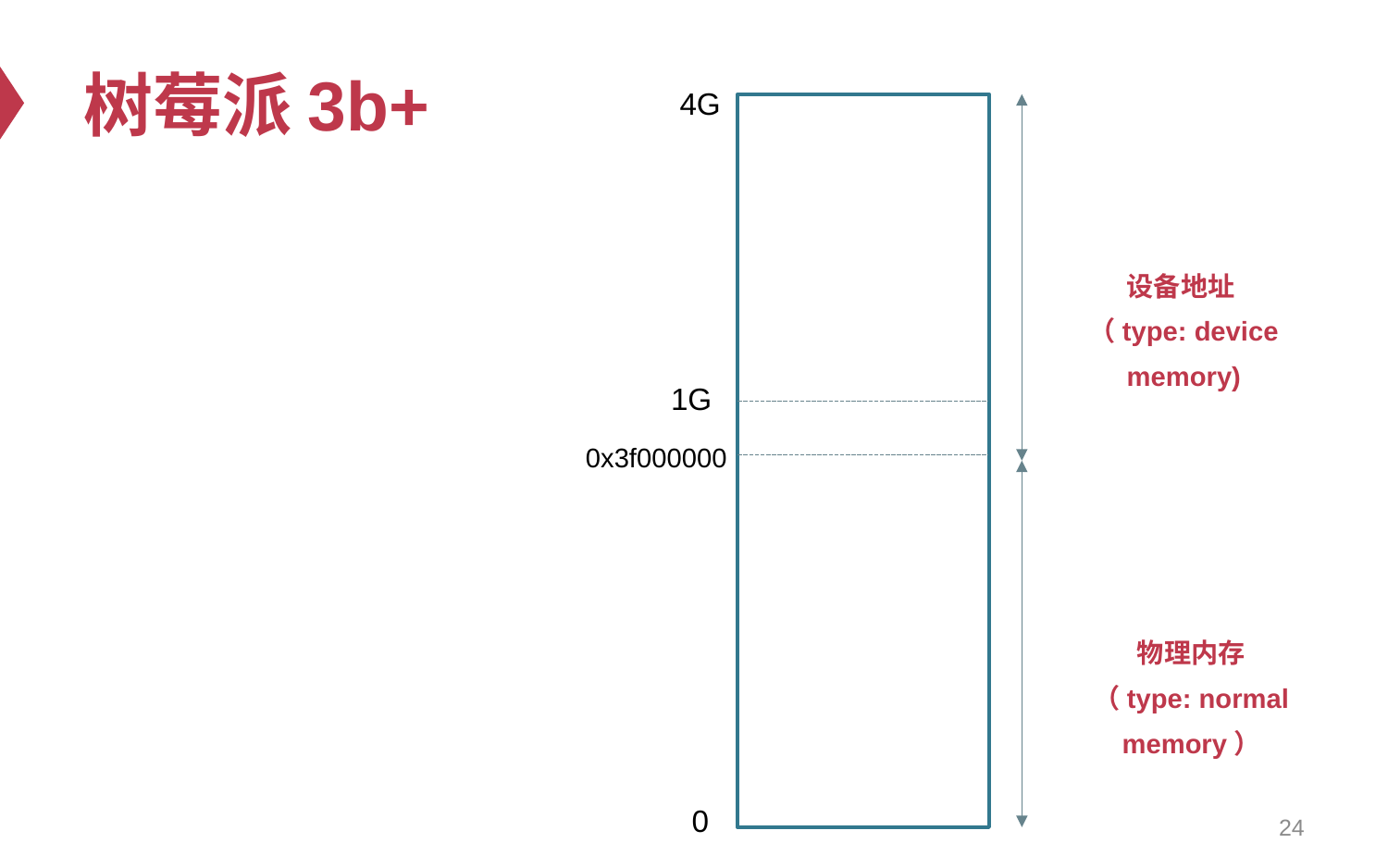

# 树莓派3b+
4G

设备地址
（type: device memory)
1G
0x3f000000
物理内存
（type: normal memory）
0
24